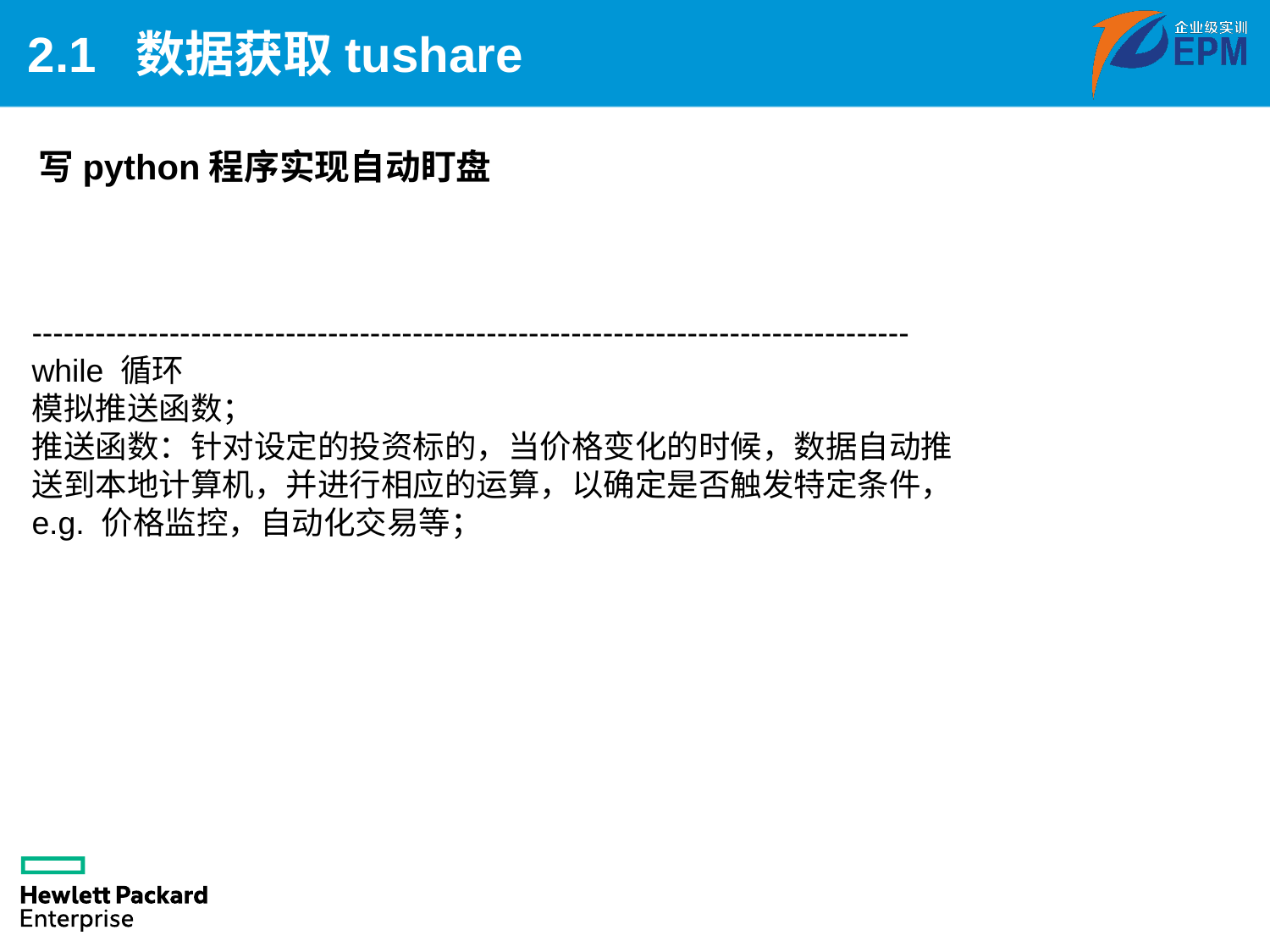

# 2.1  数据获取tushare
写python程序实现自动盯盘

-----------------------------------------------------------------------------------
while 循环
模拟推送函数；
推送函数：针对设定的投资标的，当价格变化的时候，数据自动推送到本地计算机，并进行相应的运算，以确定是否触发特定条件，
e.g. 价格监控，自动化交易等；